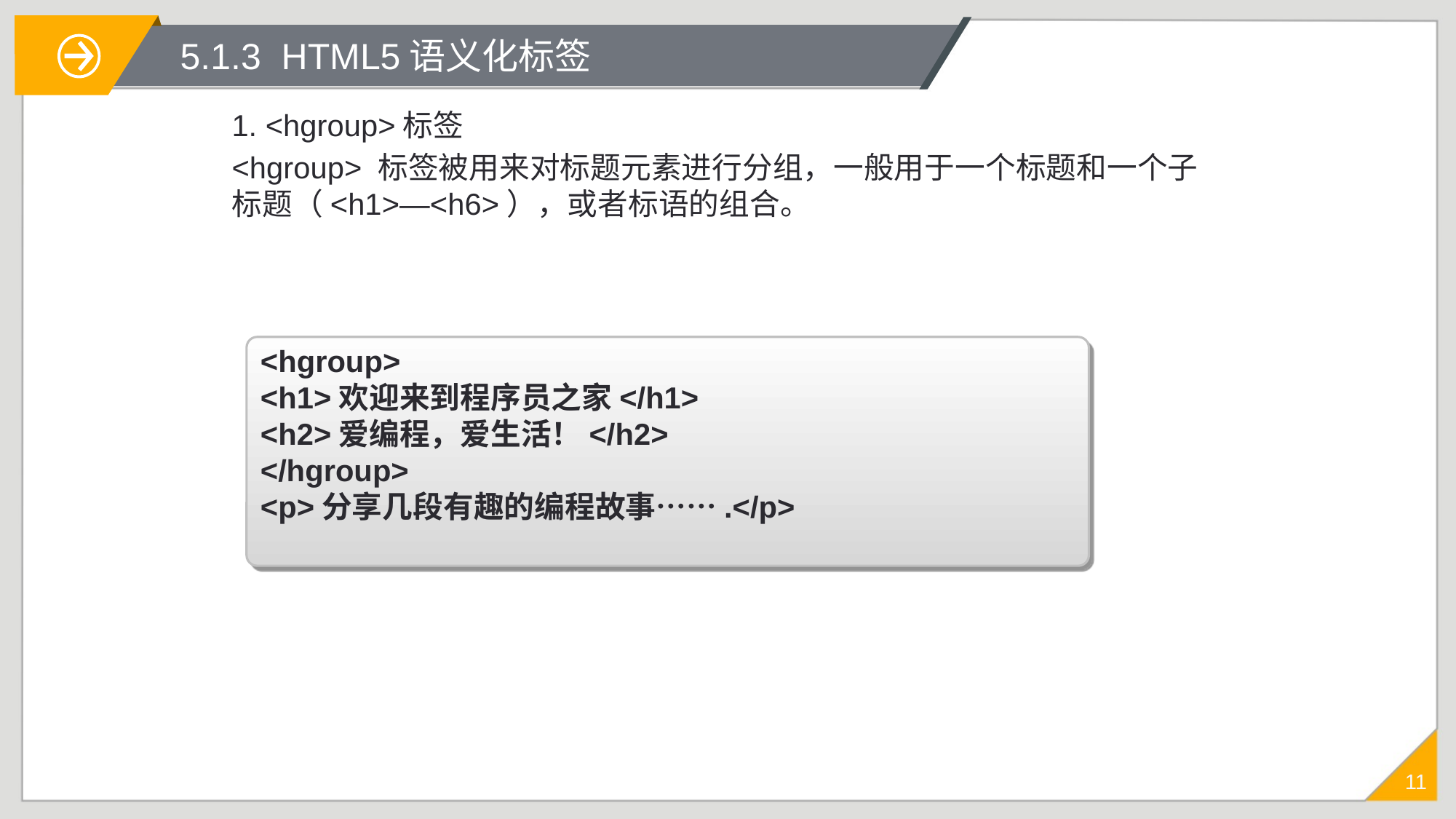

# 5.1.3  HTML5语义化标签
1. <hgroup>标签
<hgroup> 标签被用来对标题元素进行分组，一般用于一个标题和一个子标题（<h1>—<h6>），或者标语的组合。

<hgroup>
<h1>欢迎来到程序员之家</h1>
<h2>爱编程，爱生活！</h2>
</hgroup>
<p>分享几段有趣的编程故事…….</p>